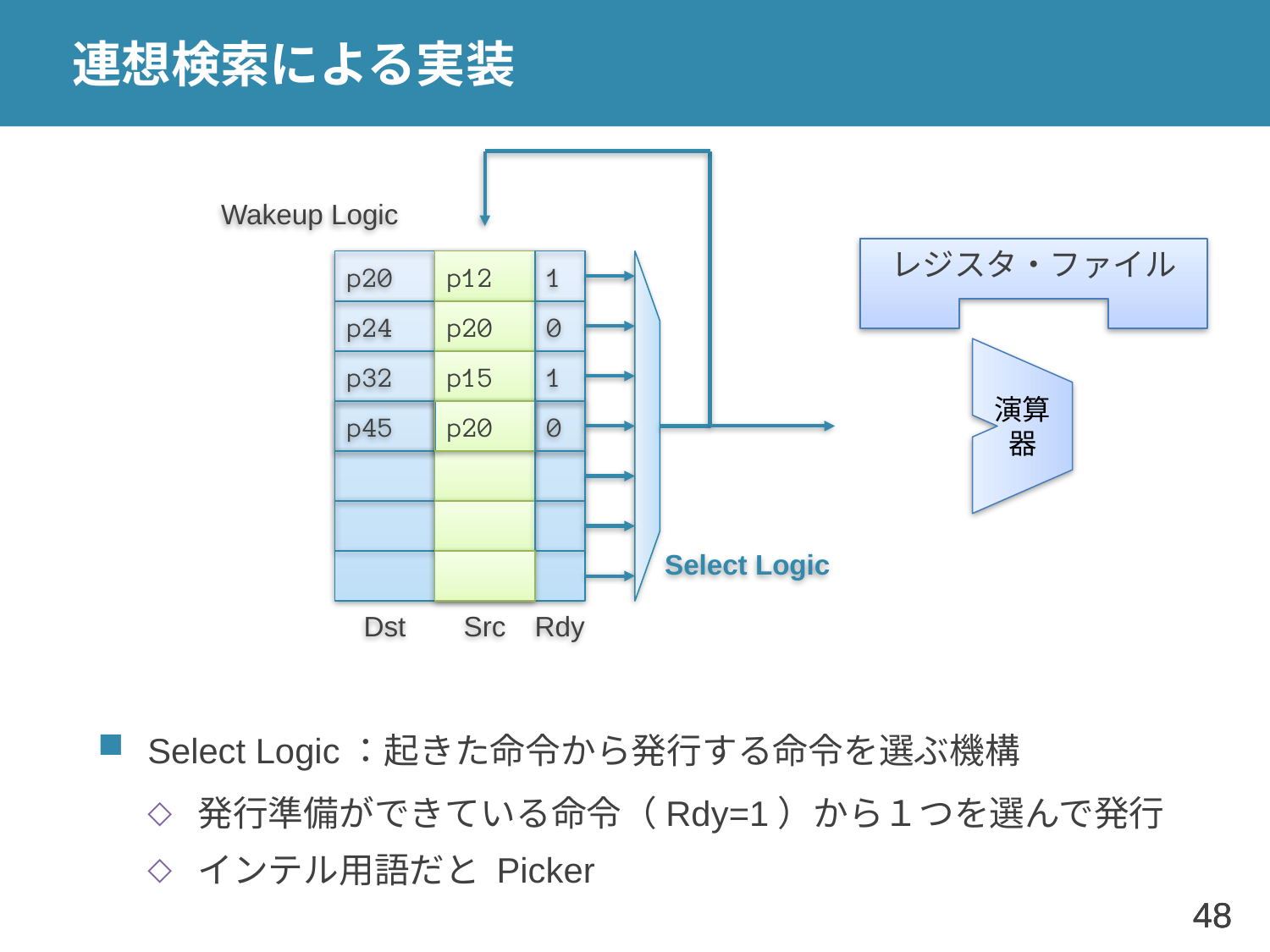

# 連想検索による実装
Wakeup Logic
レジスタ・ファイル
p20
p12
1

p24
p20
0
p32
p15
1
演算器

p45

p20

0

Select Logic

Dst
Src
Rdy
Select Logic：起きた命令から発行する命令を選ぶ機構
発行準備ができている命令（Rdy=1）から１つを選んで発行
インテル用語だと Picker